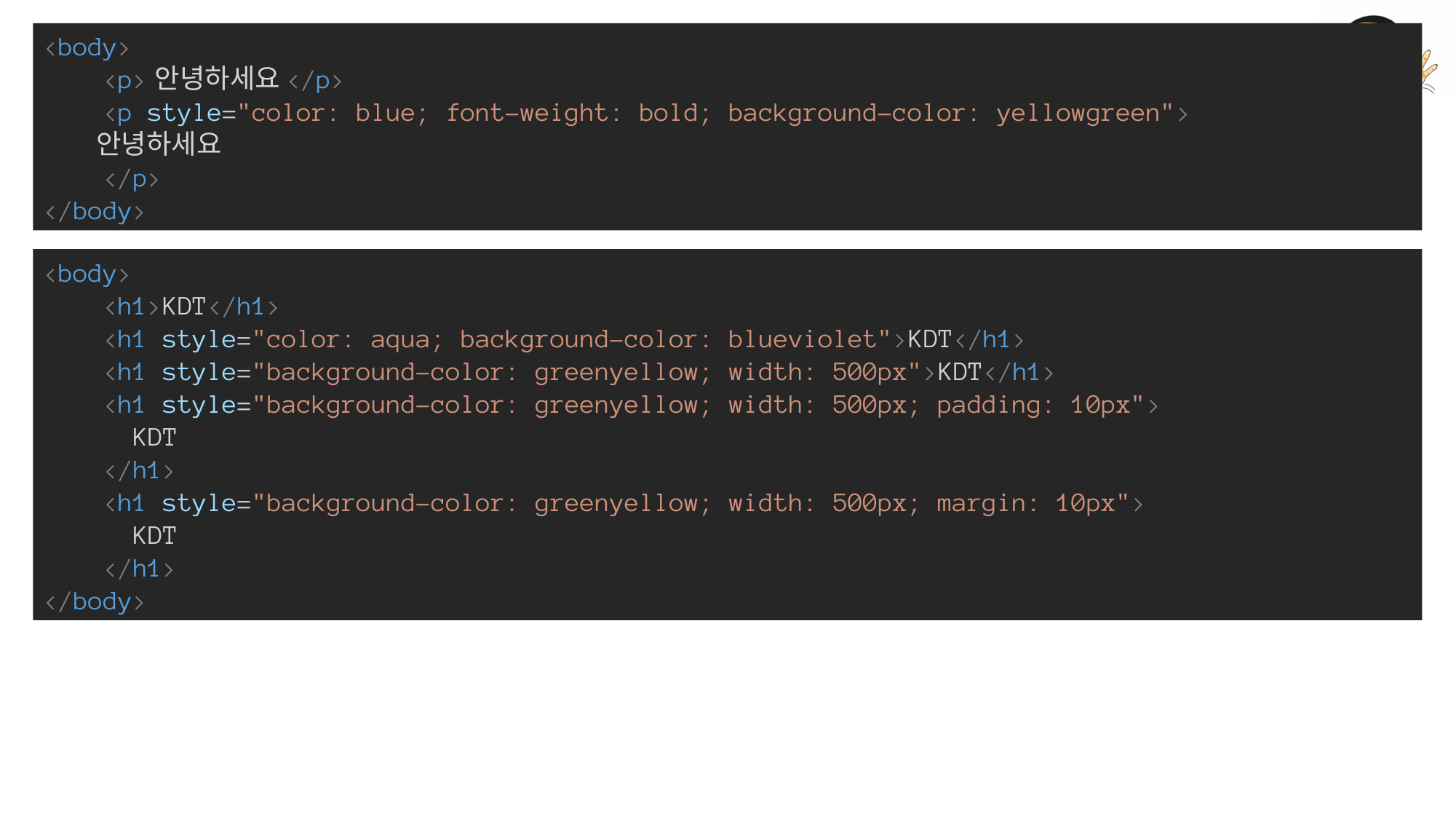

<body>
    <p>안녕하세요</p>
    <p style="color: blue; font-weight: bold; background-color: yellowgreen">
      안녕하세요
    </p>
</body>
<body>
    <h1>KDT</h1>
    <h1 style="color: aqua; background-color: blueviolet">KDT</h1>
    <h1 style="background-color: greenyellow; width: 500px">KDT</h1>
    <h1 style="background-color: greenyellow; width: 500px; padding: 10px">
      KDT
    </h1>
    <h1 style="background-color: greenyellow; width: 500px; margin: 10px">
      KDT
    </h1>
</body>